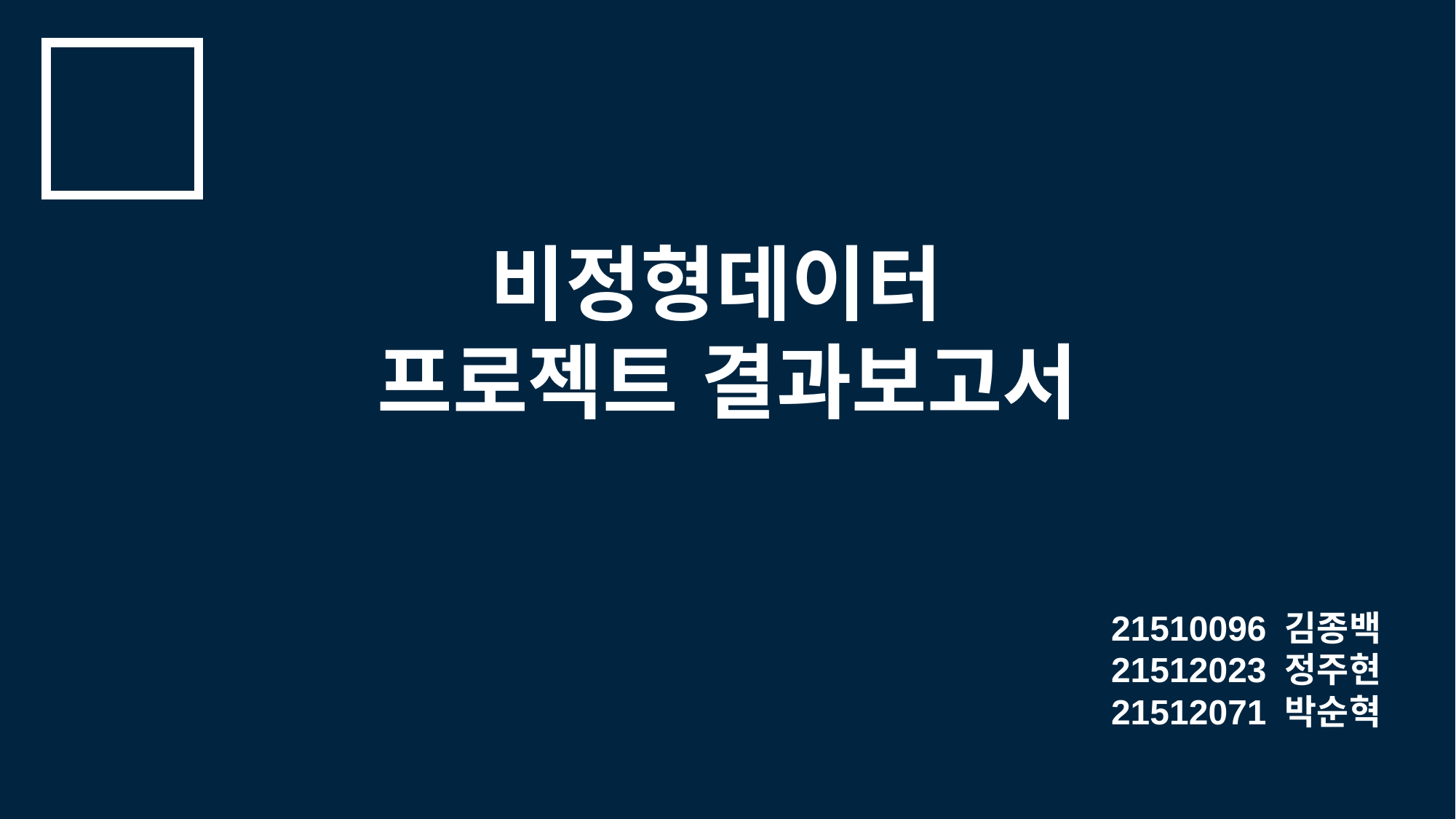

비정형데이터
프로젝트 결과보고서
21510096 김종백
21512023 정주현
21512071 박순혁